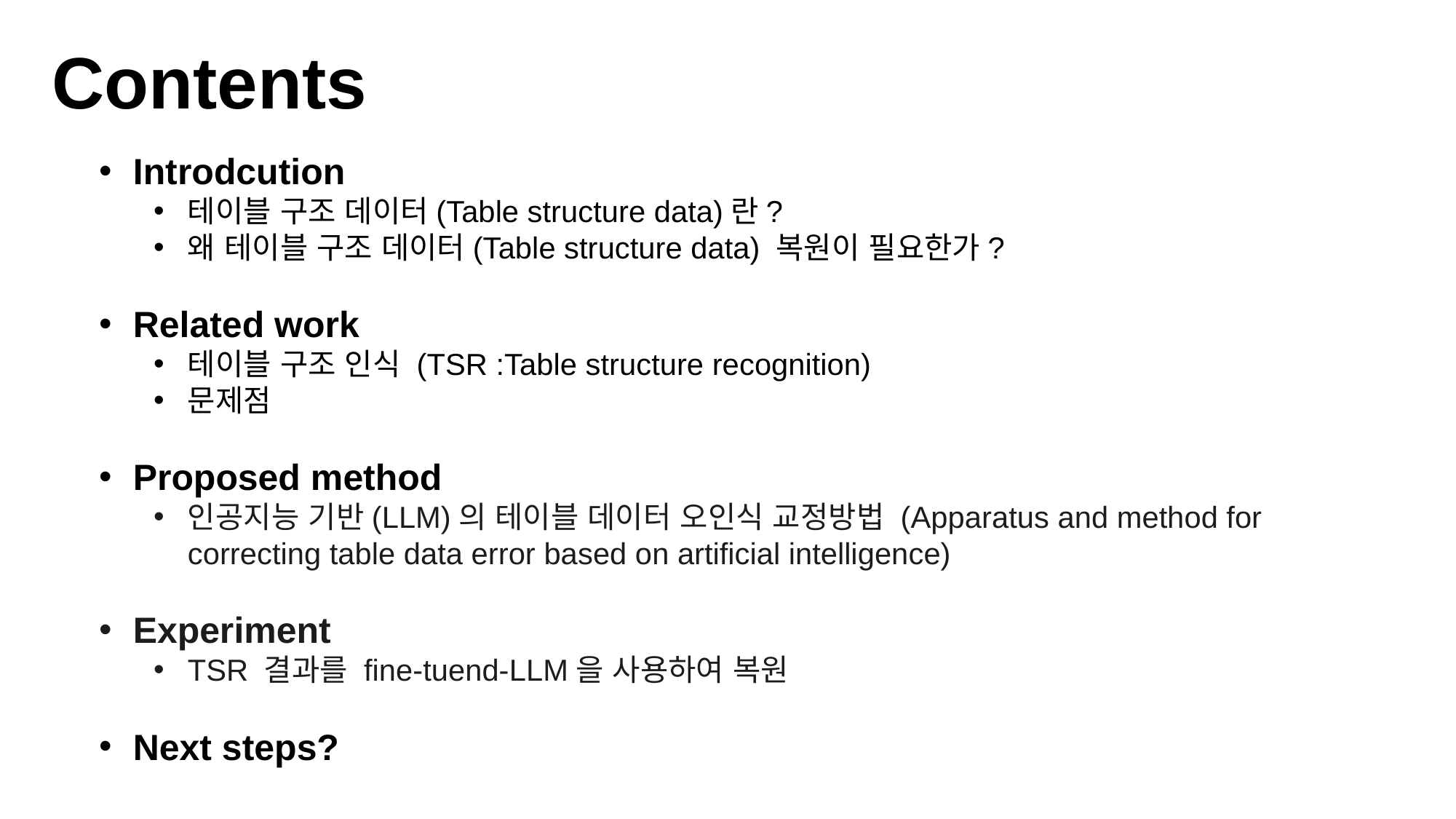

Contents
Introdcution
테이블 구조 데이터(Table structure data)란?
왜 테이블 구조 데이터(Table structure data) 복원이 필요한가?

Related work
테이블 구조 인식 (TSR :Table structure recognition)
문제점

Proposed method
인공지능 기반(LLM)의 테이블 데이터 오인식 교정방법 (Apparatus and method for correcting table data error based on artificial intelligence)

Experiment
TSR 결과를 fine-tuend-LLM을 사용하여 복원

Next steps?